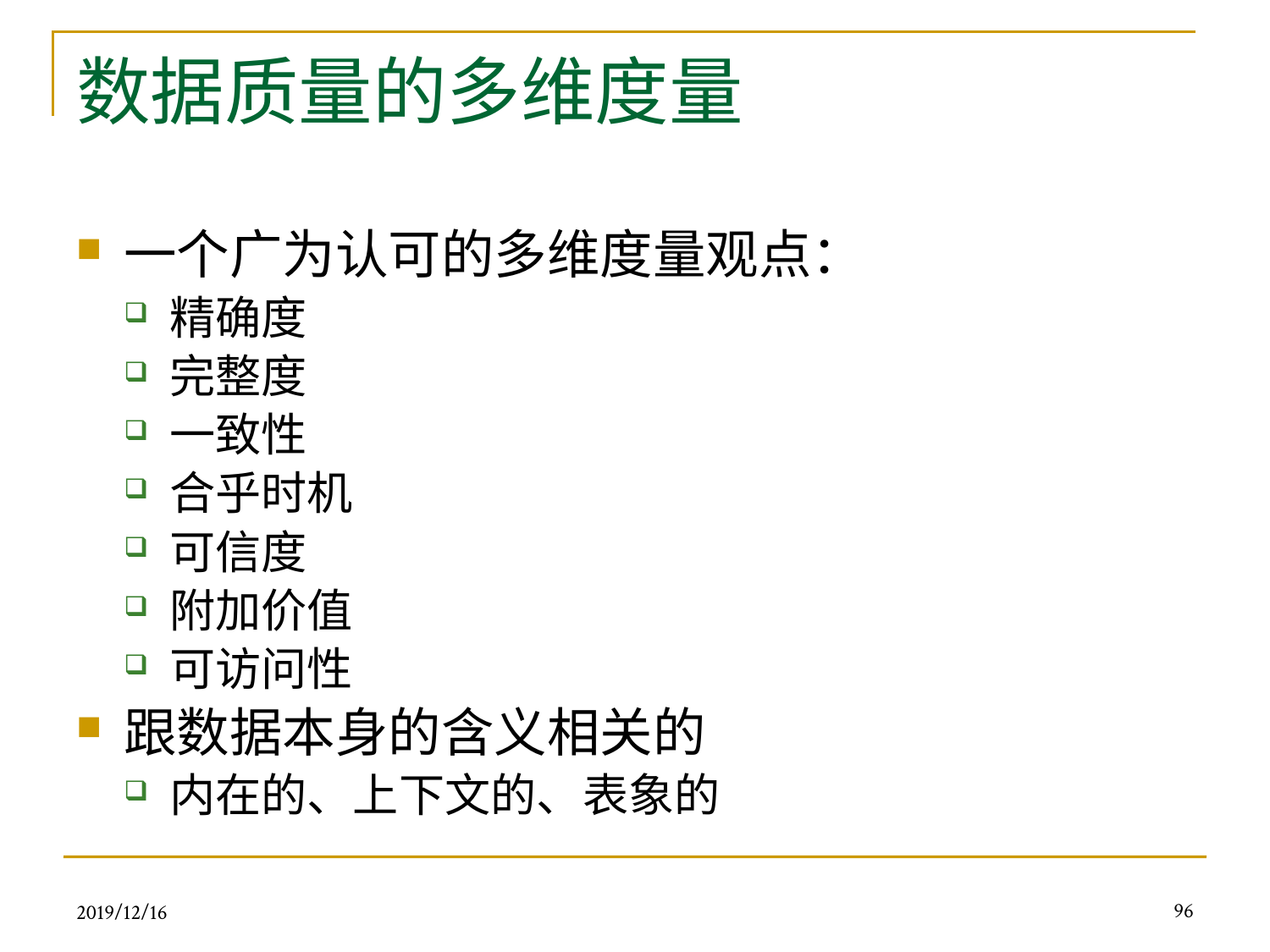

# 数据质量的多维度量
一个广为认可的多维度量观点：
精确度
完整度
一致性
合乎时机
可信度
附加价值
可访问性
跟数据本身的含义相关的
内在的、上下文的、表象的
2019/12/16
96